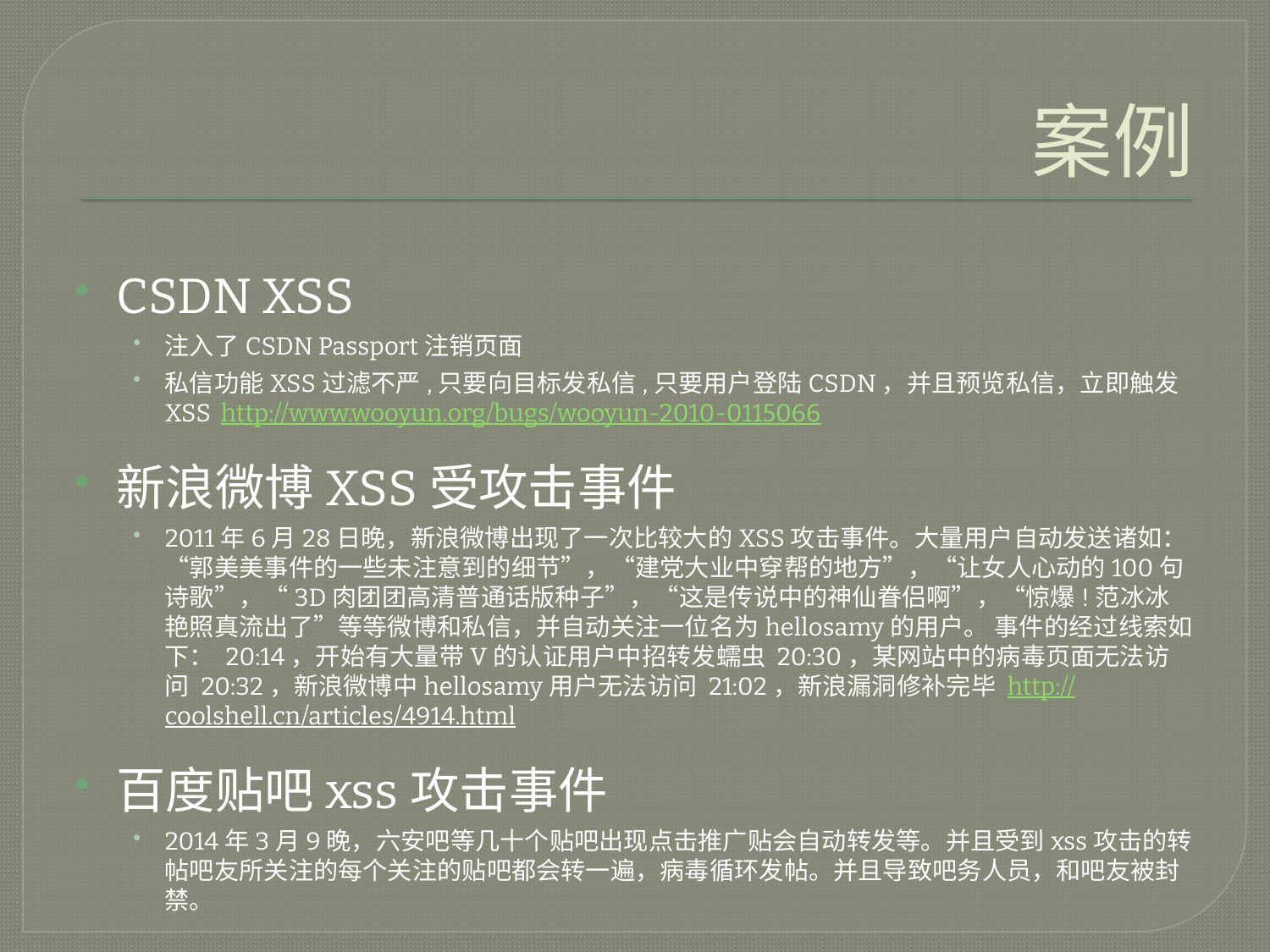

# 案例
CSDN XSS
注入了CSDN Passport注销页面
私信功能XSS过滤不严,只要向目标发私信,只要用户登陆CSDN，并且预览私信，立即触发XSS  http://www.wooyun.org/bugs/wooyun-2010-0115066
新浪微博XSS受攻击事件
2011年6月28日晚，新浪微博出现了一次比较大的XSS攻击事件。大量用户自动发送诸如：“郭美美事件的一些未注意到的细节”，“建党大业中穿帮的地方”，“让女人心动的100句诗歌”，“3D肉团团高清普通话版种子”，“这是传说中的神仙眷侣啊”，“惊爆!范冰冰艳照真流出了”等等微博和私信，并自动关注一位名为hellosamy的用户。 事件的经过线索如下： 20:14，开始有大量带V的认证用户中招转发蠕虫 20:30，某网站中的病毒页面无法访问 20:32，新浪微博中hellosamy用户无法访问 21:02，新浪漏洞修补完毕 http://coolshell.cn/articles/4914.html
百度贴吧xss攻击事件
2014年3月9晚，六安吧等几十个贴吧出现点击推广贴会自动转发等。并且受到xss攻击的转帖吧友所关注的每个关注的贴吧都会转一遍，病毒循环发帖。并且导致吧务人员，和吧友被封禁。